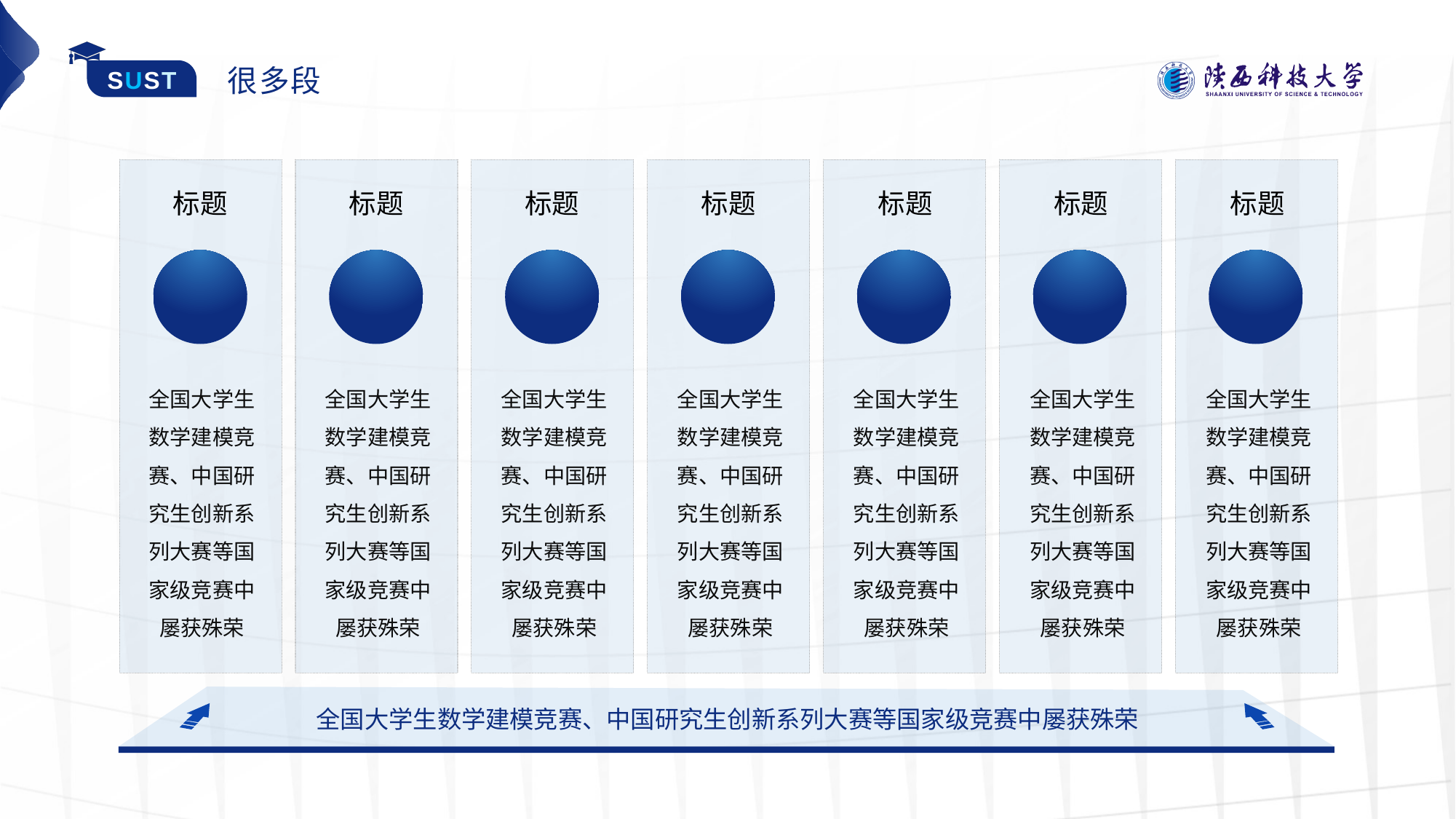

很多段

标题
标题
标题
标题
标题
标题
标题

全国大学生数学建模竞赛、中国研究生创新系列大赛等国家级竞赛中屡获殊荣
全国大学生数学建模竞赛、中国研究生创新系列大赛等国家级竞赛中屡获殊荣
全国大学生数学建模竞赛、中国研究生创新系列大赛等国家级竞赛中屡获殊荣
全国大学生数学建模竞赛、中国研究生创新系列大赛等国家级竞赛中屡获殊荣
全国大学生数学建模竞赛、中国研究生创新系列大赛等国家级竞赛中屡获殊荣
全国大学生数学建模竞赛、中国研究生创新系列大赛等国家级竞赛中屡获殊荣
全国大学生数学建模竞赛、中国研究生创新系列大赛等国家级竞赛中屡获殊荣
全国大学生数学建模竞赛、中国研究生创新系列大赛等国家级竞赛中屡获殊荣